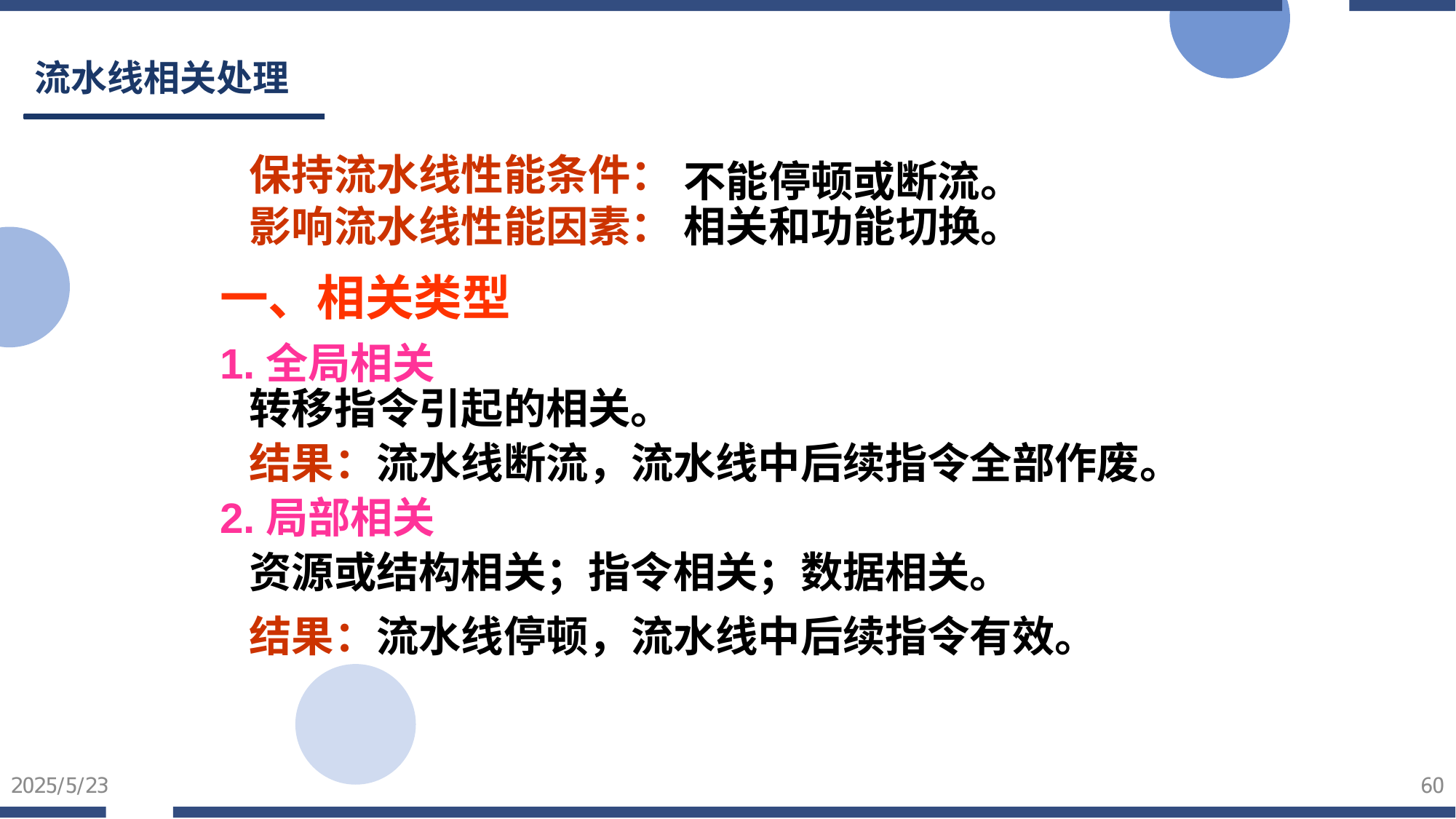

# 流水线相关处理
  保持流水线性能条件：
不能停顿或断流。
  影响流水线性能因素：
相关和功能切换。
一、相关类型
1.全局相关
  转移指令引起的相关。
  结果：流水线断流，流水线中后续指令全部作废。
2.局部相关
  资源或结构相关；指令相关；数据相关。
  结果：流水线停顿，流水线中后续指令有效。
2025/5/23
60